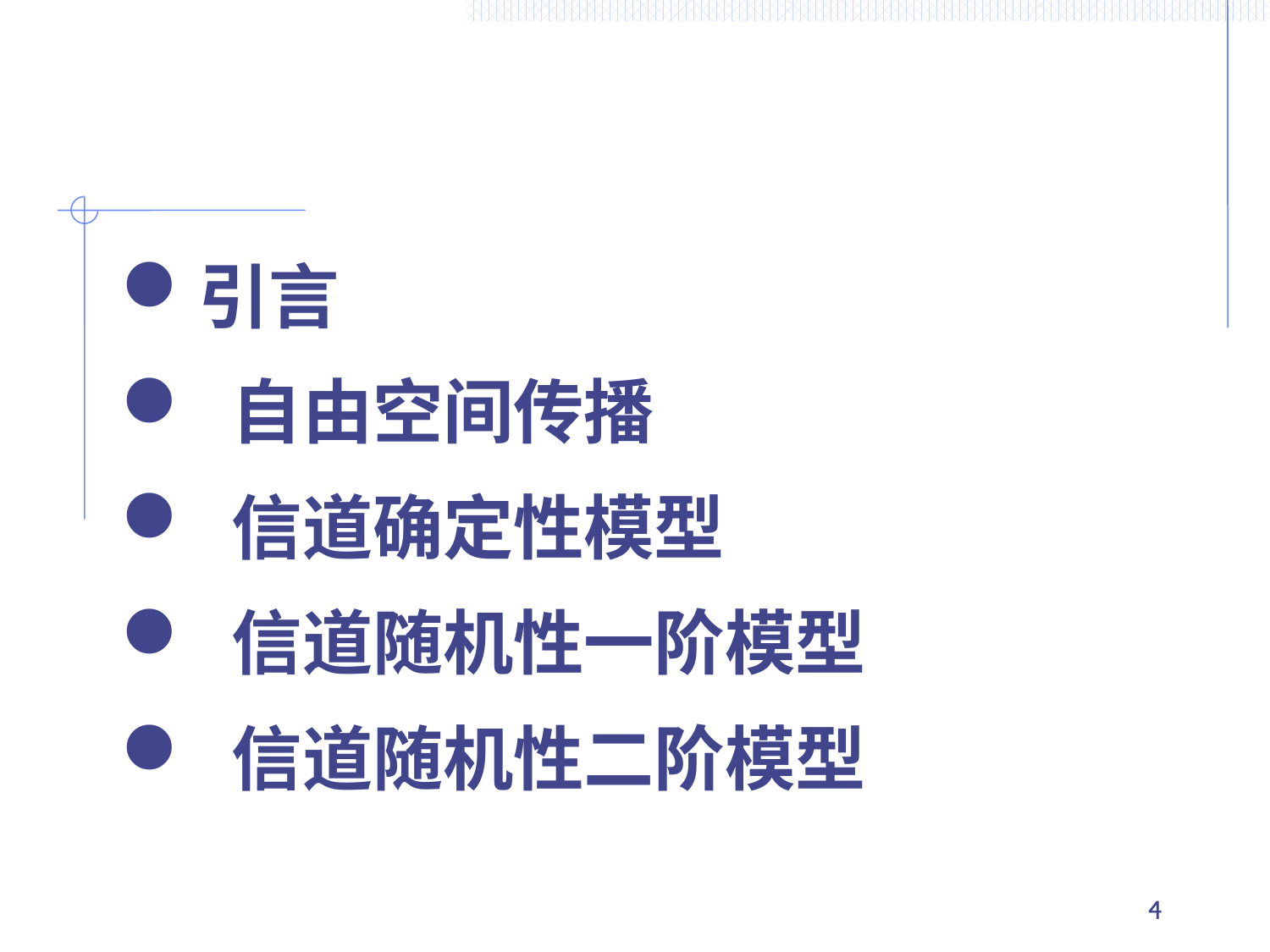

引言
 自由空间传播
 信道确定性模型
 信道随机性一阶模型
 信道随机性二阶模型
4